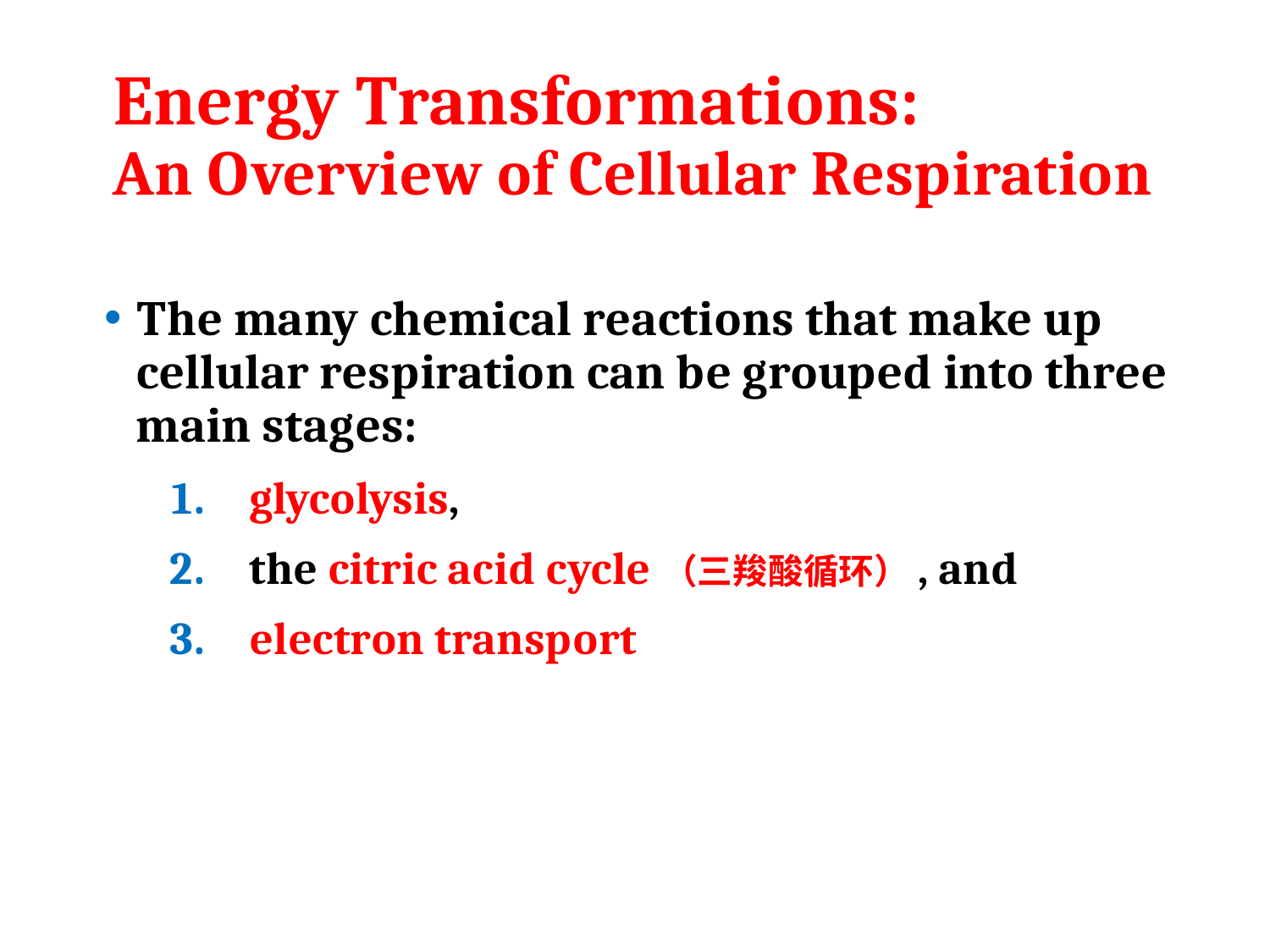

# Energy Transformations: An Overview of Cellular Respiration
The many chemical reactions that make up cellular respiration can be grouped into three main stages:
 glycolysis,
 the citric acid cycle（三羧酸循环）, and
 electron transport